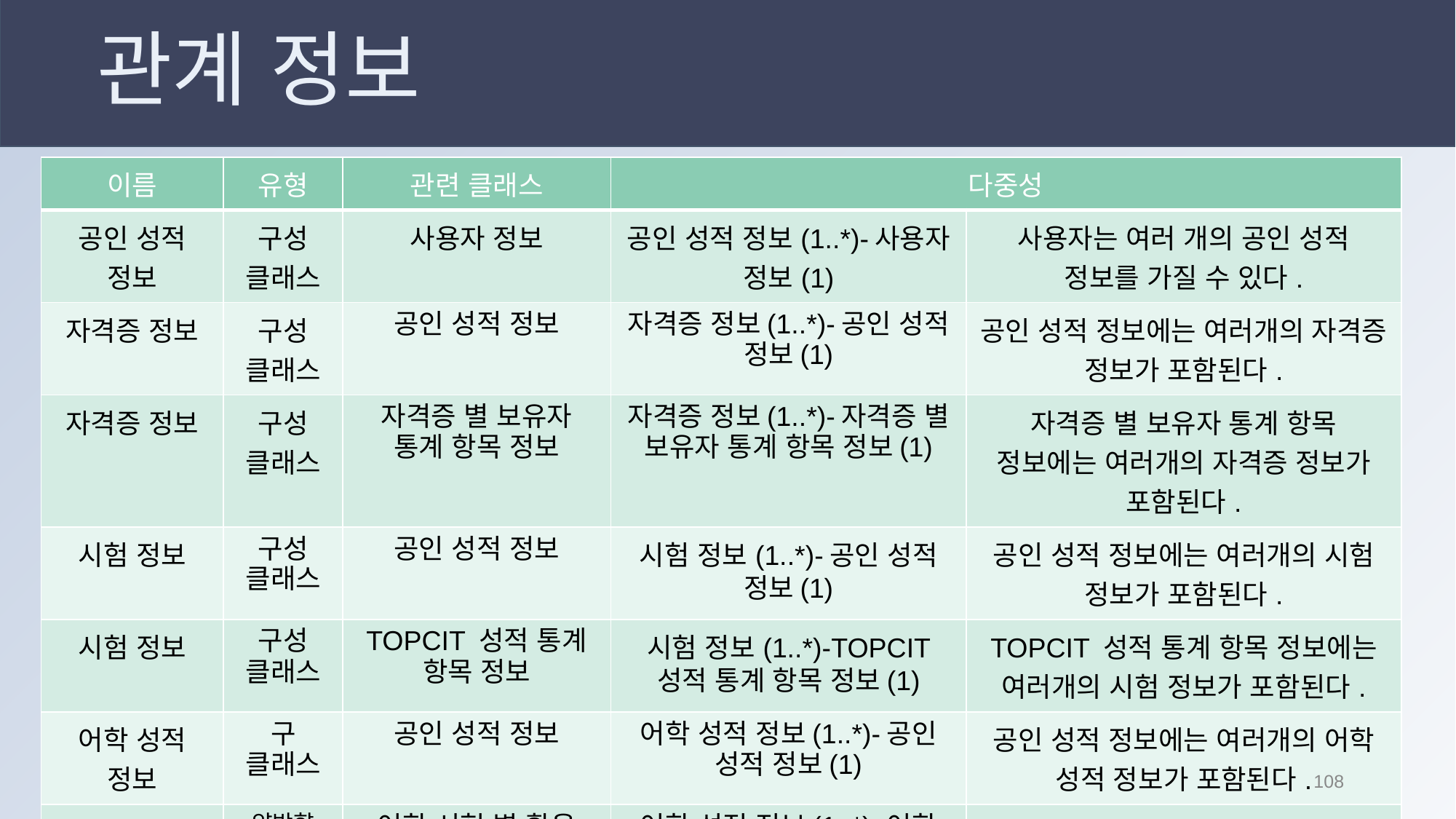

# 관계 정보

| 이름 | 유형 | 관련 클래스 | 다중성 |  |
| --- | --- | --- | --- | --- |
| 공인 성적 정보 | 구성 클래스 | 사용자 정보 | 공인 성적 정보(1..\*)-사용자 정보(1) | 사용자는 여러 개의 공인 성적 정보를 가질 수 있다. |
| 자격증 정보 | 구성 클래스 | 공인 성적 정보 | 자격증 정보(1..\*)-공인 성적 정보(1) | 공인 성적 정보에는 여러개의 자격증 정보가 포함된다. |
| 자격증 정보 | 구성 클래스 | 자격증 별 보유자 통계 항목 정보 | 자격증 정보(1..\*)-자격증 별 보유자 통계 항목 정보(1) | 자격증 별 보유자 통계 항목 정보에는 여러개의 자격증 정보가 포함된다. |
| 시험 정보 | 구성 클래스 | 공인 성적 정보 | 시험 정보(1..\*)-공인 성적 정보(1) | 공인 성적 정보에는 여러개의 시험 정보가 포함된다. |
| 시험 정보 | 구성 클래스 | TOPCIT 성적 통계 항목 정보 | 시험 정보(1..\*)-TOPCIT 성적 통계 항목 정보(1) | TOPCIT 성적 통계 항목 정보에는 여러개의 시험 정보가 포함된다. |
| 어학 성적 정보 | 구 클래스 | 공인 성적 정보 | 어학 성적 정보(1..\*)-공인 성적 정보(1) | 공인 성적 정보에는 여러개의 어학 성적 정보가 포함된다. |
| 어학 성적 정보 | 양방향 연관 클래스 | 어학 시험 별 활용 기업 정보 | 어학 성적 정보(1..\*)-어학 시험 별 활용 기업 정보(1) | 어학 시험 별 활용 기업 정보에는 여러개의 어학 성적 정보가 포함된다. |
108